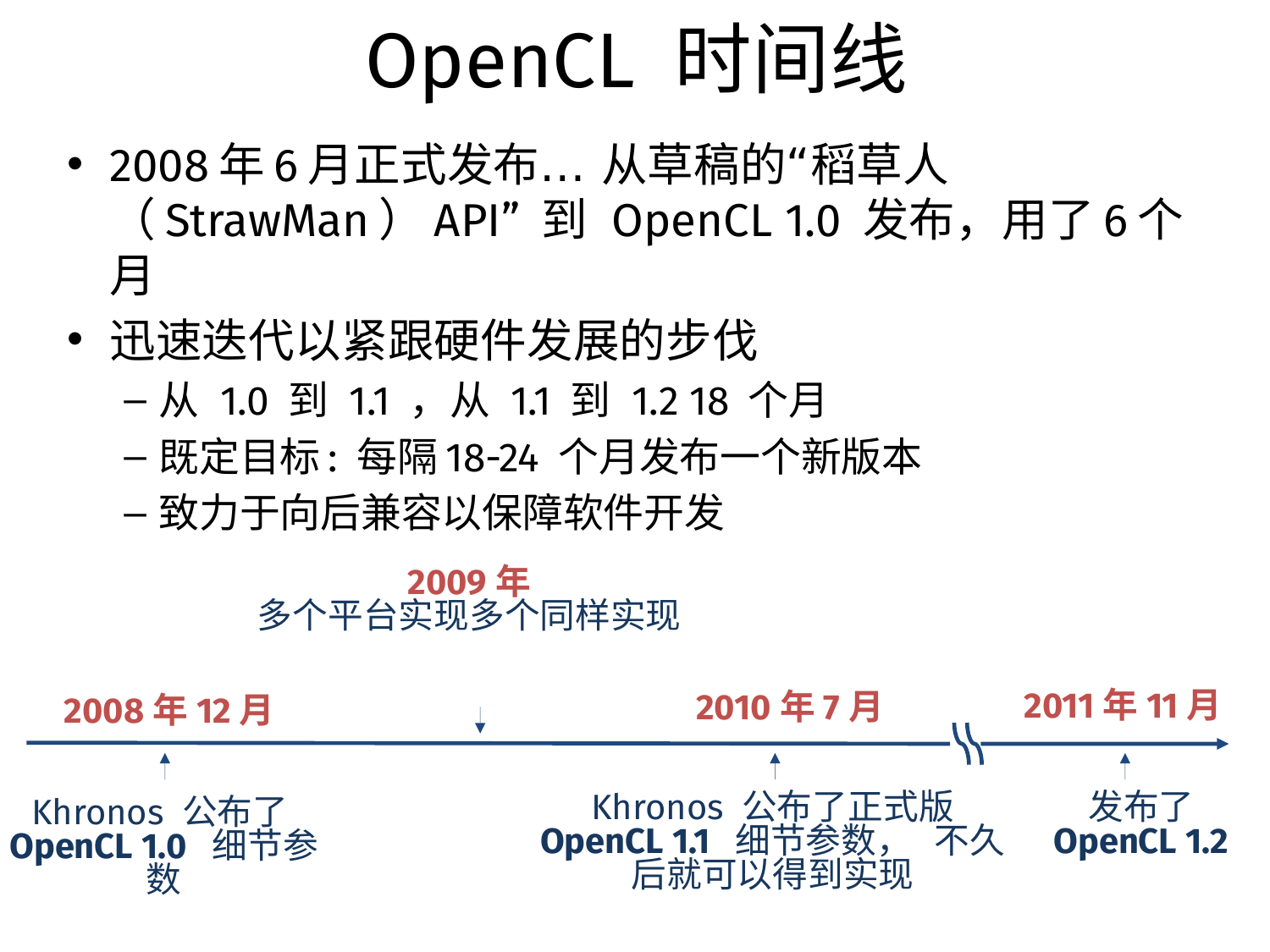

OpenCL 时间线
2008年6月正式发布… 从草稿的“稻草人（StrawMan）API” 到 OpenCL 1.0 发布，用了6个月
迅速迭代以紧跟硬件发展的步伐
从 1.0 到 1.1 ，从 1.1 到 1.2 18 个月
既定目标: 每隔18-24 个月发布一个新版本
致力于向后兼容以保障软件开发
2009年
多个平台实现多个同样实现
2011年11月
2010年7月
2008年12月

发布了 OpenCL 1.2
Khronos 公布了正式版 OpenCL 1.1  细节参数，  不久后就可以得到实现
Khronos 公布了OpenCL 1.0  细节参数